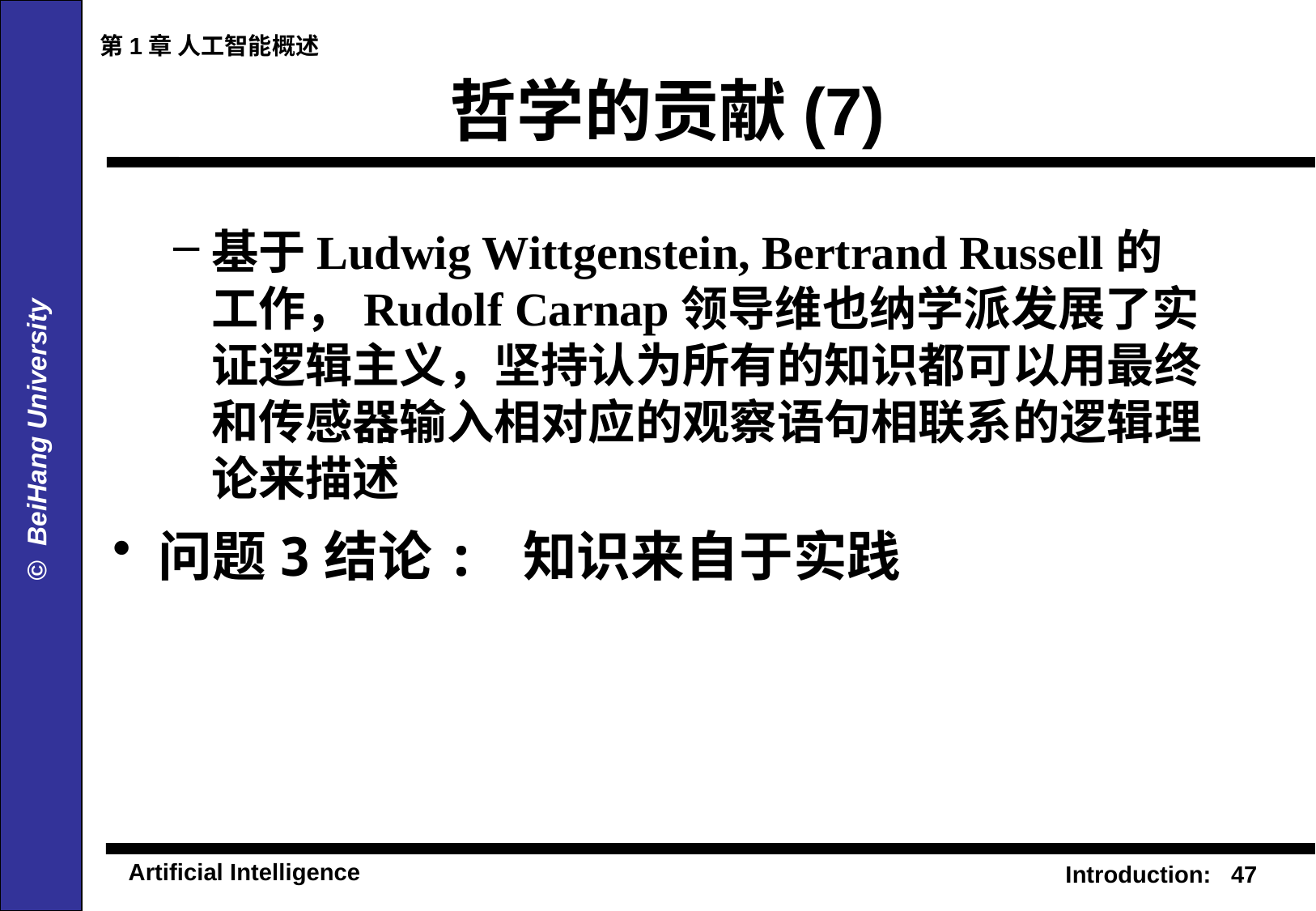

第1章 人工智能概述
# 哲学的贡献(7)
基于Ludwig Wittgenstein, Bertrand Russell的工作，Rudolf Carnap领导维也纳学派发展了实证逻辑主义，坚持认为所有的知识都可以用最终和传感器输入相对应的观察语句相联系的逻辑理论来描述
问题3结论: 知识来自于实践